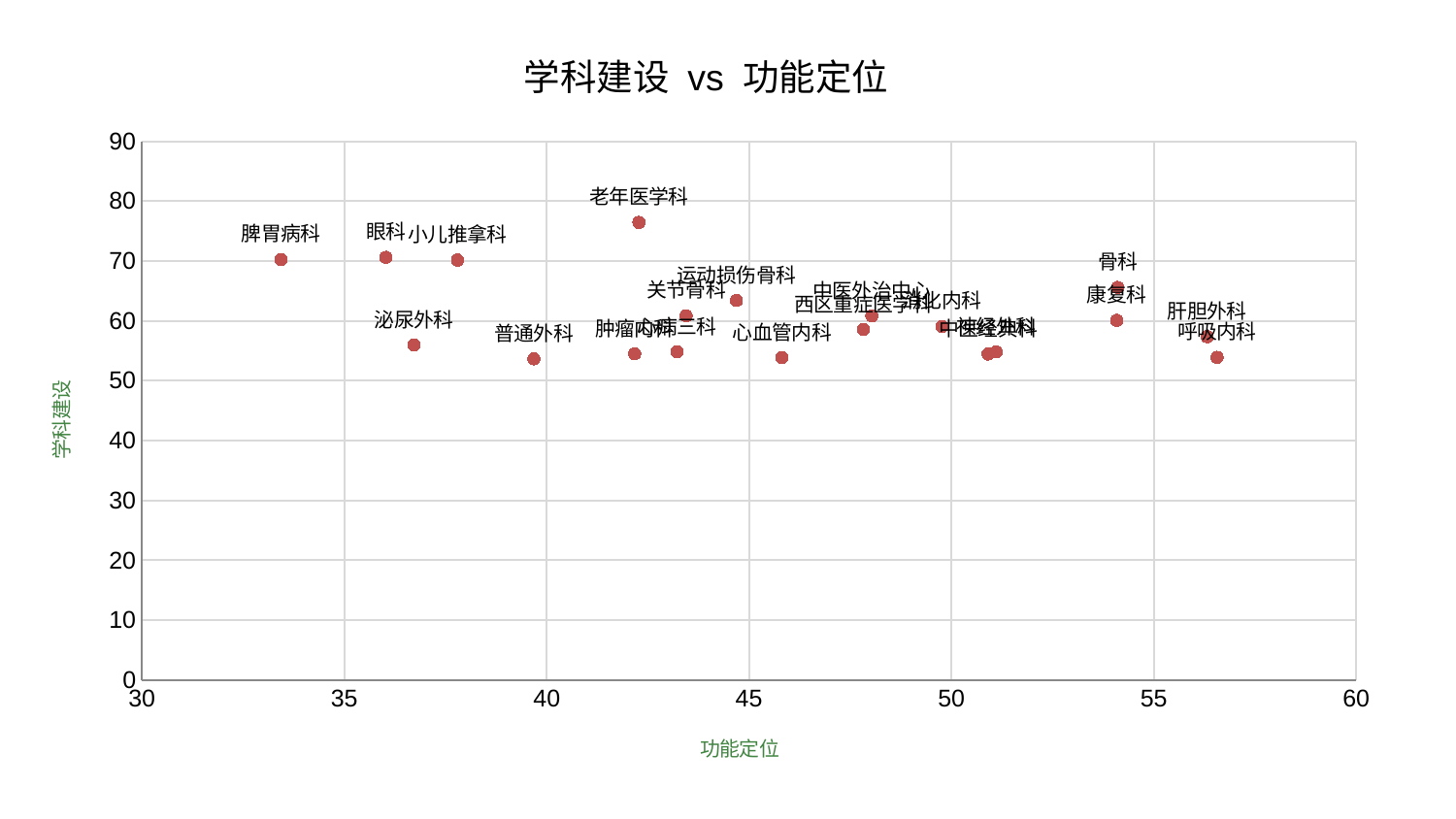

### Chart: 学科建设 vs 功能定位

| Category | 学科建设 |
|---|---|
167